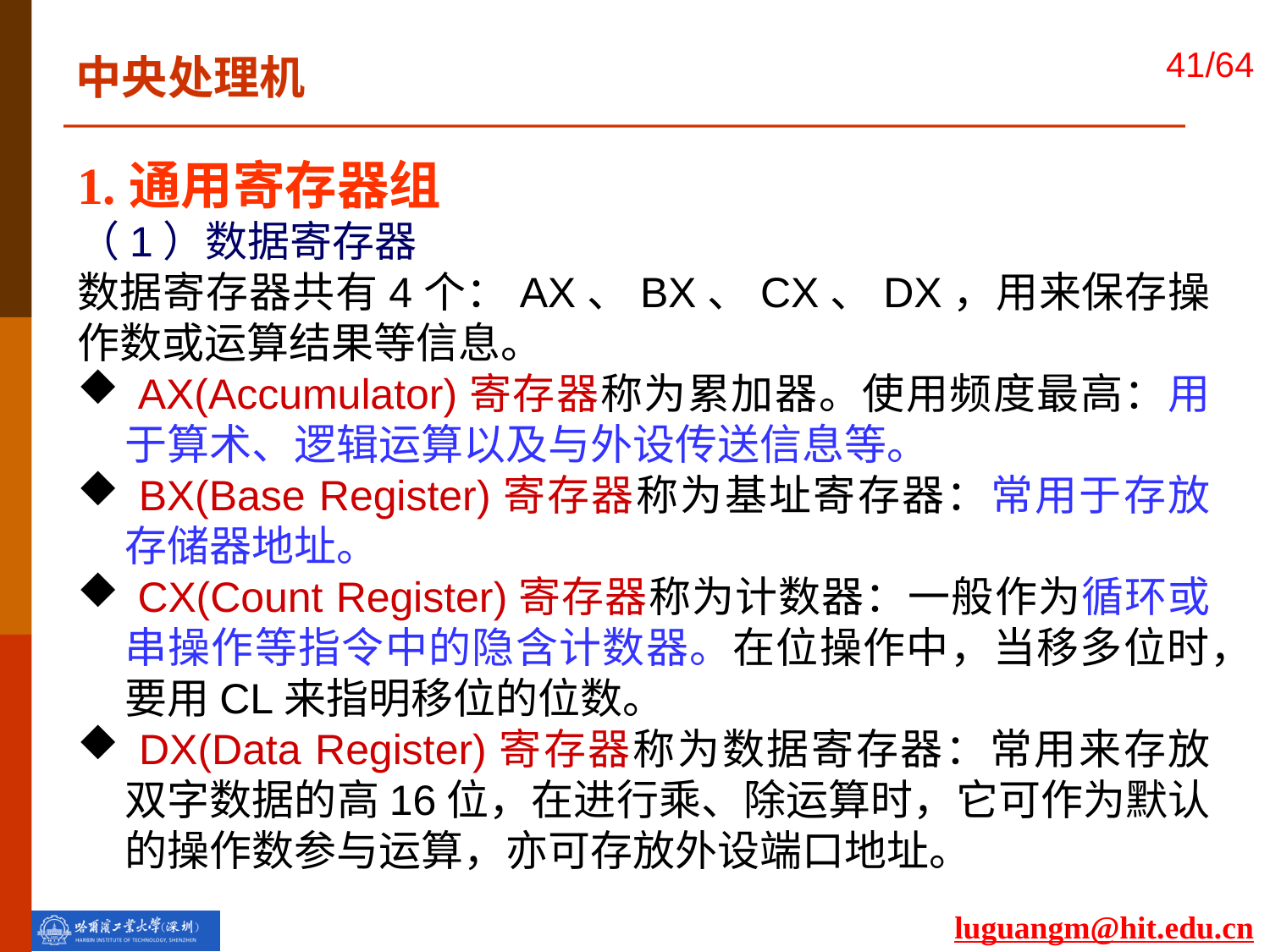

中央处理机
1.通用寄存器组
（1）数据寄存器
数据寄存器共有4个：AX、BX、CX、DX，用来保存操作数或运算结果等信息。
 AX(Accumulator)寄存器称为累加器。使用频度最高：用于算术、逻辑运算以及与外设传送信息等。
 BX(Base Register)寄存器称为基址寄存器：常用于存放存储器地址。
 CX(Count Register)寄存器称为计数器：一般作为循环或串操作等指令中的隐含计数器。在位操作中，当移多位时，要用CL来指明移位的位数。
 DX(Data Register)寄存器称为数据寄存器：常用来存放双字数据的高16位，在进行乘、除运算时，它可作为默认的操作数参与运算，亦可存放外设端口地址。